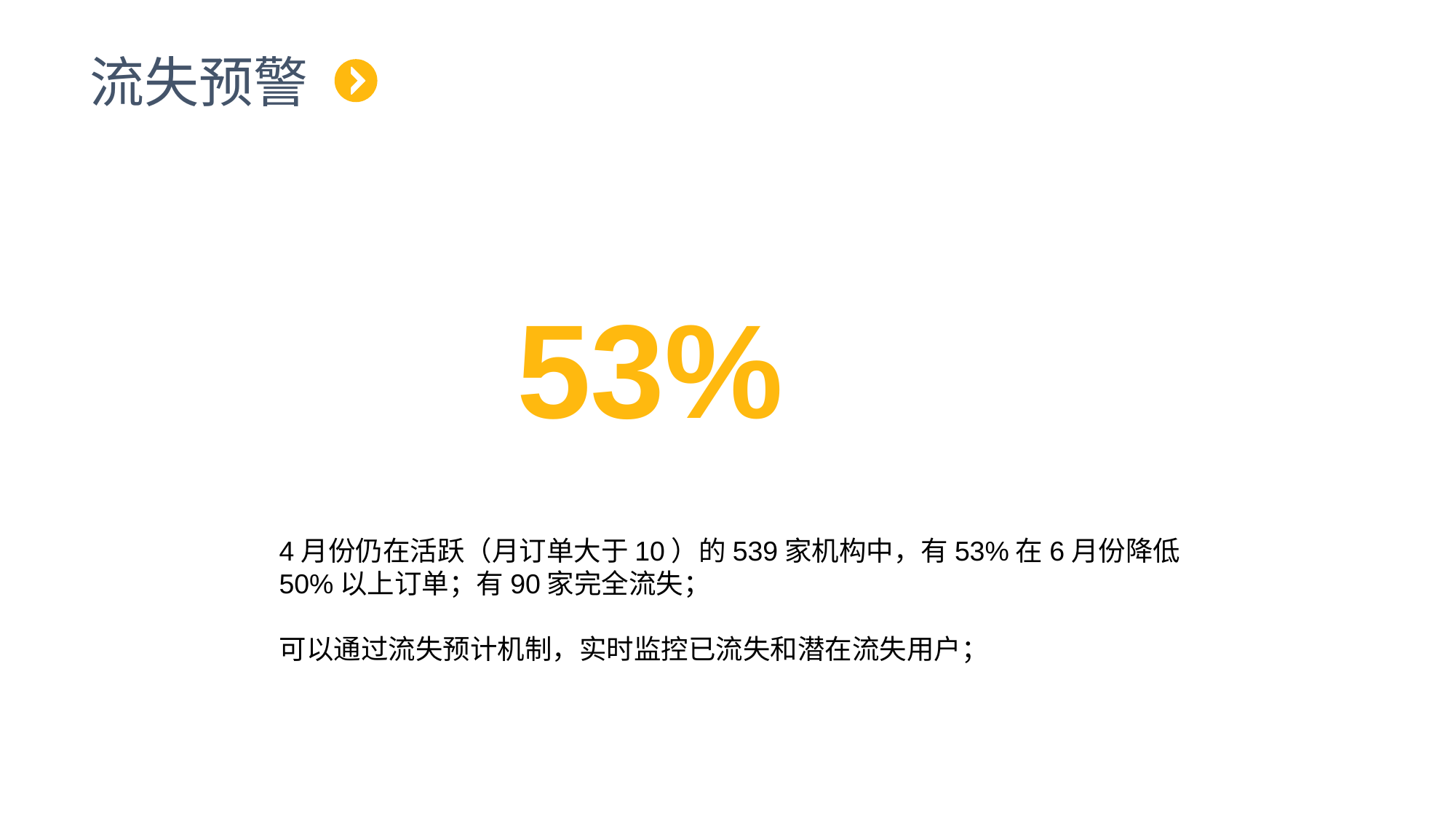

流失预警

53%
4月份仍在活跃（月订单大于10）的539家机构中，有53%在6月份降低50%以上订单；有90家完全流失；

可以通过流失预计机制，实时监控已流失和潜在流失用户；